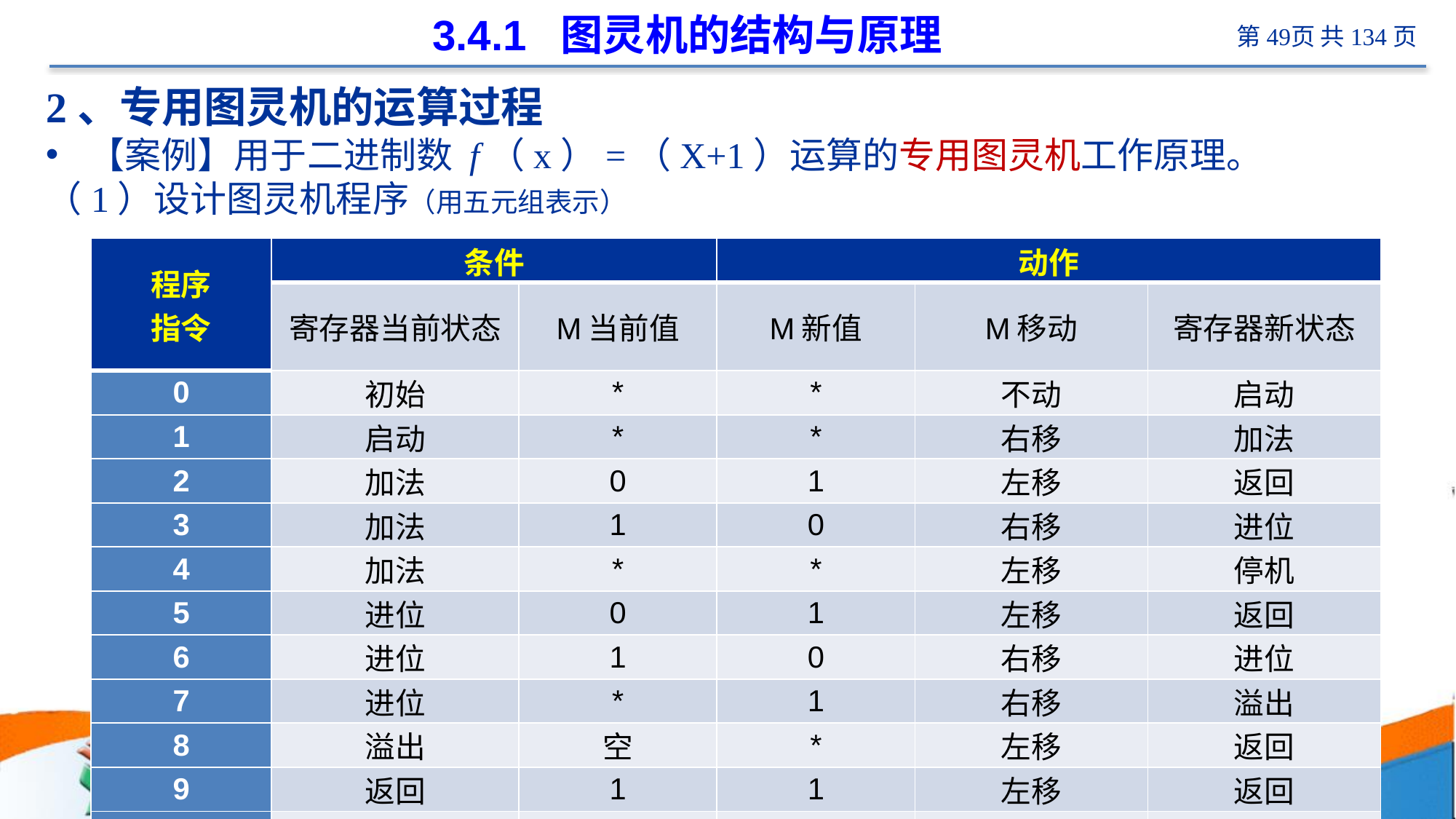

# 3.4.1  图灵机的结构与原理
2、专用图灵机的运算过程
【案例】用于二进制数 f（x）=（X+1）运算的专用图灵机工作原理。
（1）设计图灵机程序（用五元组表示）
| 程序 指令 | 条件 |  | 动作 |  |  |
| --- | --- | --- | --- | --- | --- |
|  | 寄存器当前状态 | M当前值 | M新值 | M移动 | 寄存器新状态 |
| 0 | 初始 | \* | \* | 不动 | 启动 |
| 1 | 启动 | \* | \* | 右移 | 加法 |
| 2 | 加法 | 0 | 1 | 左移 | 返回 |
| 3 | 加法 | 1 | 0 | 右移 | 进位 |
| 4 | 加法 | \* | \* | 左移 | 停机 |
| 5 | 进位 | 0 | 1 | 左移 | 返回 |
| 6 | 进位 | 1 | 0 | 右移 | 进位 |
| 7 | 进位 | \* | 1 | 右移 | 溢出 |
| 8 | 溢出 | 空 | \* | 左移 | 返回 |
| 9 | 返回 | 1 | 1 | 左移 | 返回 |
| 10 | 返回 | 0 | 0 | 左移 | 返回 |
| 11 | 返回 | \* | \* | 不动 | 停机 |